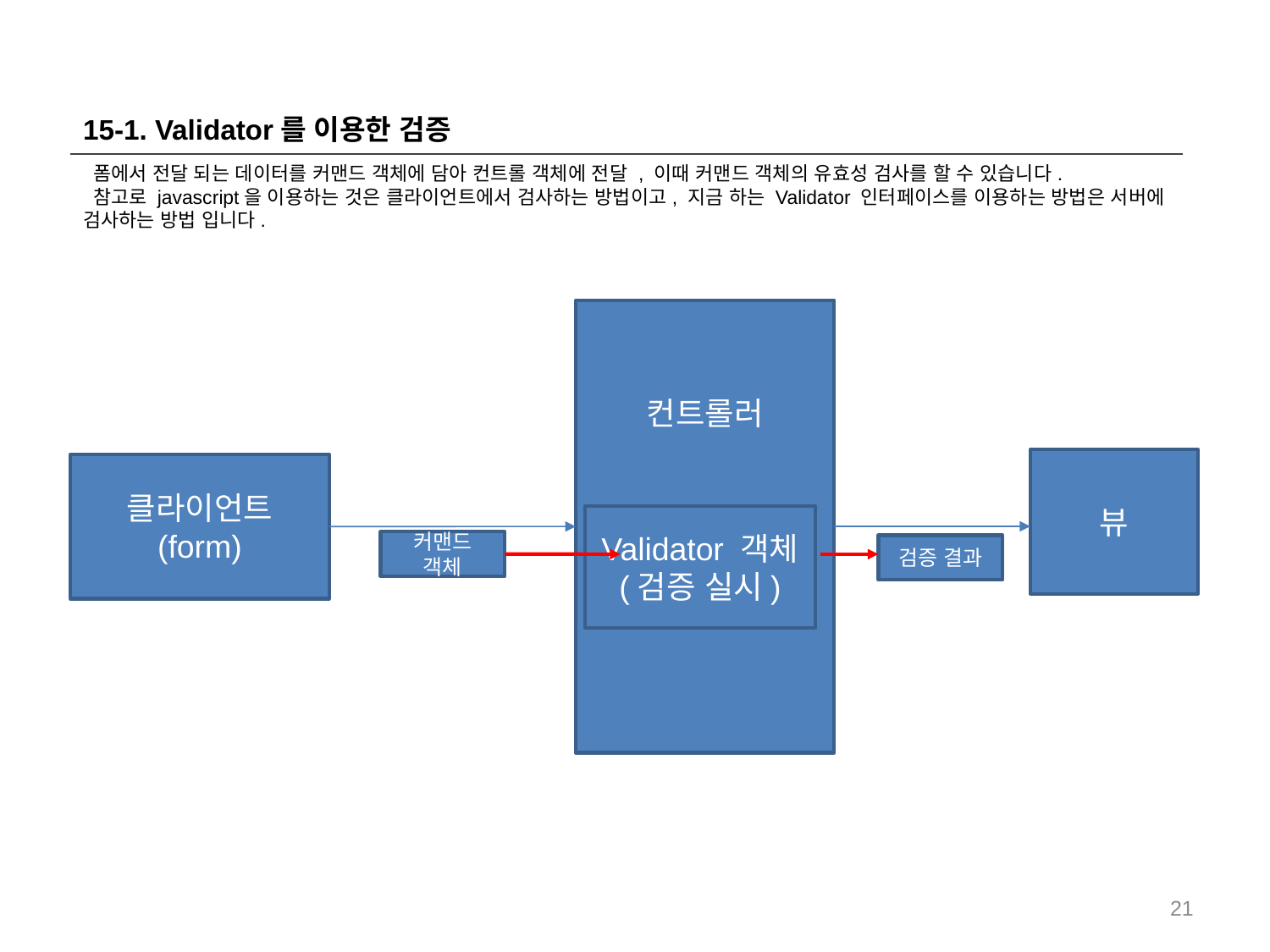

15-1. Validator를 이용한 검증
 폼에서 전달 되는 데이터를 커맨드 객체에 담아 컨트롤 객체에 전달 , 이때 커맨드 객체의 유효성 검사를 할 수 있습니다.
 참고로 javascript을 이용하는 것은 클라이언트에서 검사하는 방법이고, 지금 하는 Validator 인터페이스를 이용하는 방법은 서버에 검사하는 방법 입니다.
컨트롤러

뷰
클라이언트
(form)
Validator 객체
(검증 실시)
커맨드 객체
검증 결과
21